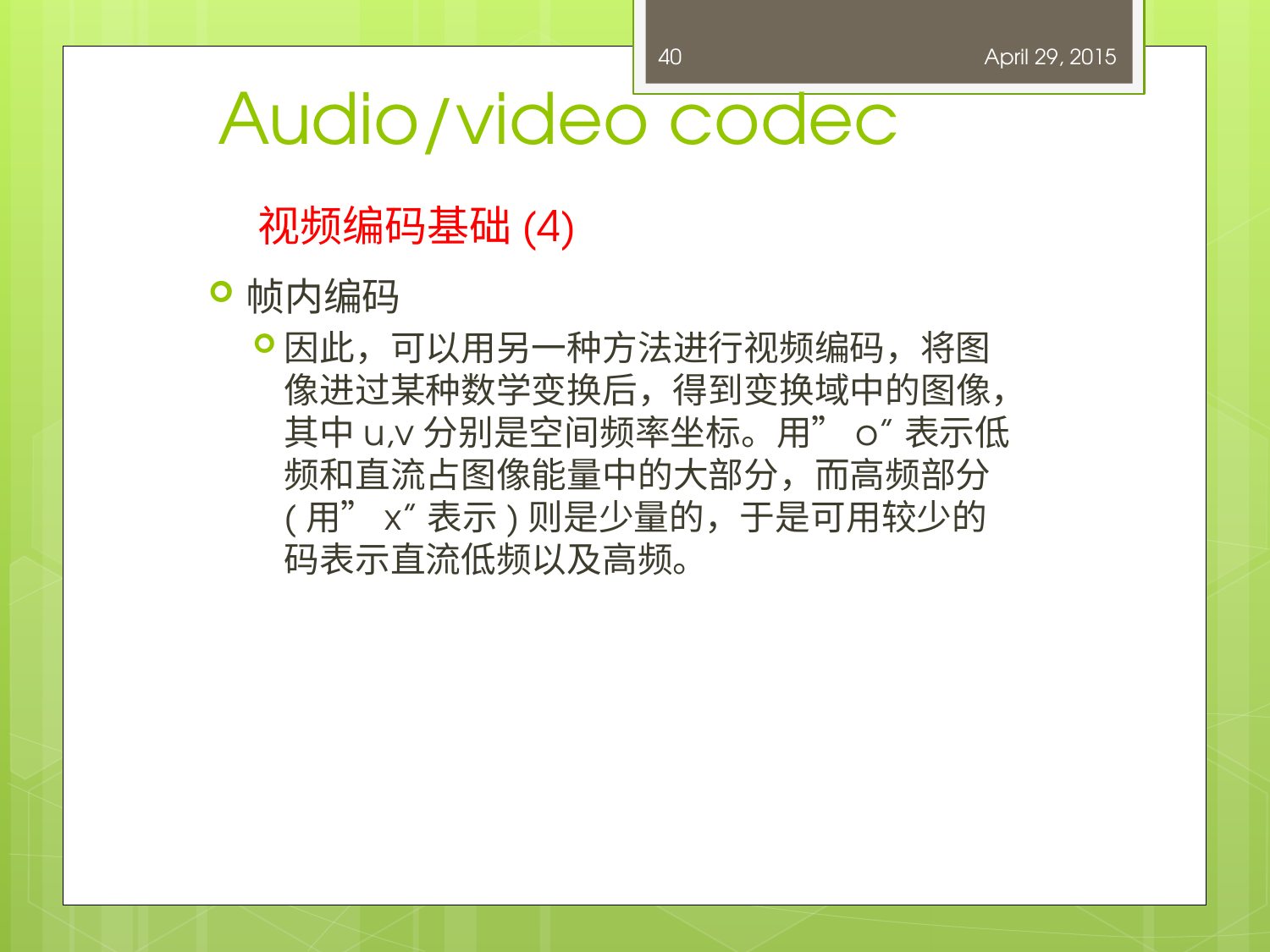

40
April 29, 2015
# Audio/video codec
视频编码基础(4)
帧内编码
因此，可以用另一种方法进行视频编码，将图像进过某种数学变换后，得到变换域中的图像，其中u,v分别是空间频率坐标。用”o”表示低频和直流占图像能量中的大部分，而高频部分(用”x”表示)则是少量的，于是可用较少的码表示直流低频以及高频。